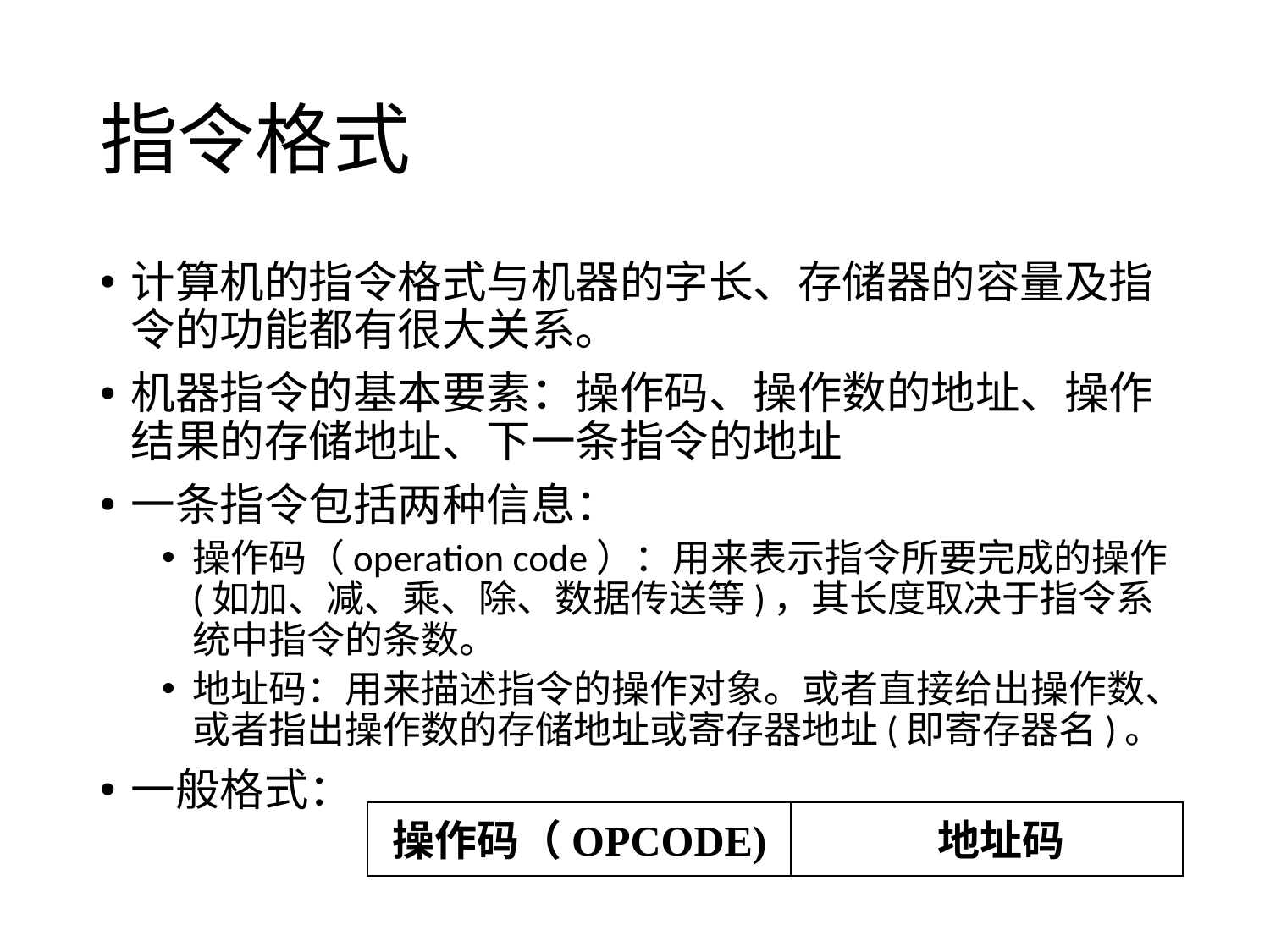

# 指令格式
计算机的指令格式与机器的字长、存储器的容量及指令的功能都有很大关系。
机器指令的基本要素：操作码、操作数的地址、操作结果的存储地址、下一条指令的地址
一条指令包括两种信息：
操作码（operation code）：用来表示指令所要完成的操作(如加、减、乘、除、数据传送等)，其长度取决于指令系统中指令的条数。
地址码：用来描述指令的操作对象。或者直接给出操作数、或者指出操作数的存储地址或寄存器地址(即寄存器名)。
一般格式：
操作码（OPCODE)
  地址码